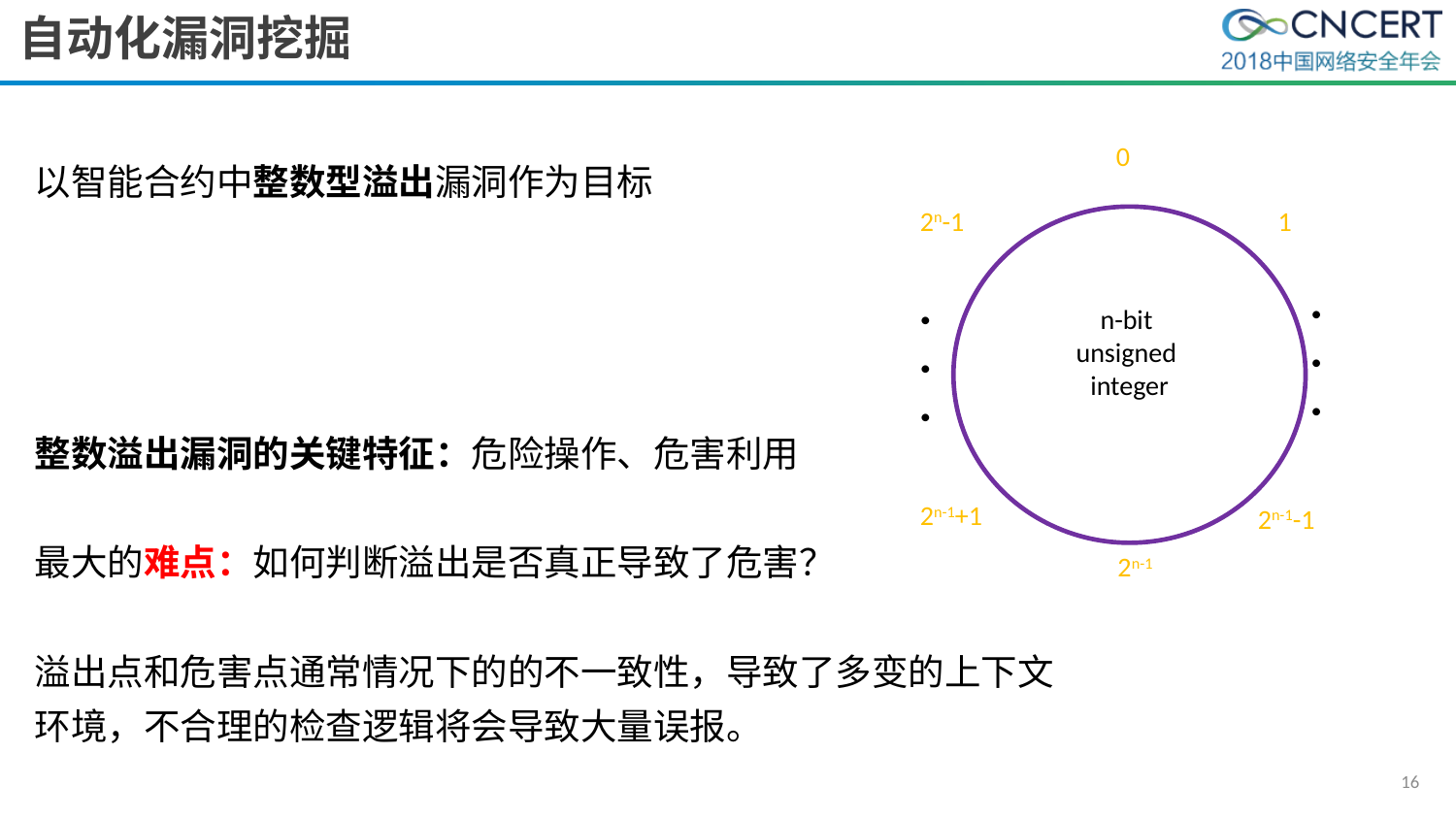

# 自动化漏洞挖掘

以智能合约中整数型溢出漏洞作为目标

整数溢出漏洞的关键特征：危险操作、危害利用

最大的难点：如何判断溢出是否真正导致了危害？

溢出点和危害点通常情况下的的不一致性，导致了多变的上下文
环境，不合理的检查逻辑将会导致大量误报。

0
2n-1
1

·
·
·
·
·
·
n-bit
unsigned
integer
2n-1+1
2n-1-1
2n-1
16